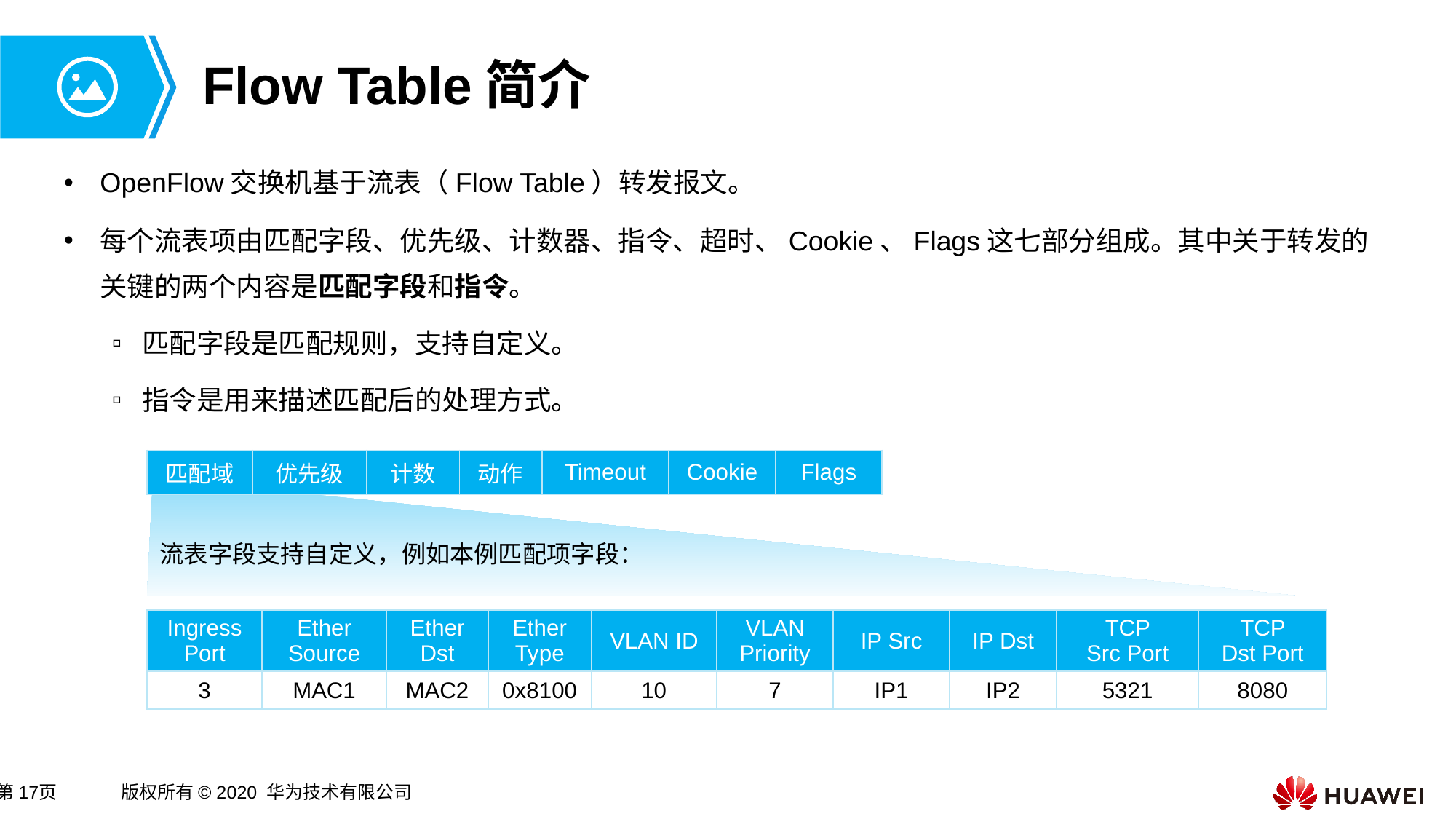

# Flow Table简介
OpenFlow交换机基于流表（Flow Table）转发报文。
每个流表项由匹配字段、优先级、计数器、指令、超时、Cookie、Flags这七部分组成。其中关于转发的关键的两个内容是匹配字段和指令。
匹配字段是匹配规则，支持自定义。
指令是用来描述匹配后的处理方式。
| 匹配域 | 优先级 | 计数 | 动作 | Timeout | Cookie | Flags |
| --- | --- | --- | --- | --- | --- | --- |

流表字段支持自定义，例如本例匹配项字段：
| Ingress Port | Ether Source | Ether Dst | Ether Type | VLAN ID | VLAN Priority | IP Src | IP Dst | TCP Src Port | TCP Dst Port |
| --- | --- | --- | --- | --- | --- | --- | --- | --- | --- |
| 3 | MAC1 | MAC2 | 0x8100 | 10 | 7 | IP1 | IP2 | 5321 | 8080 |